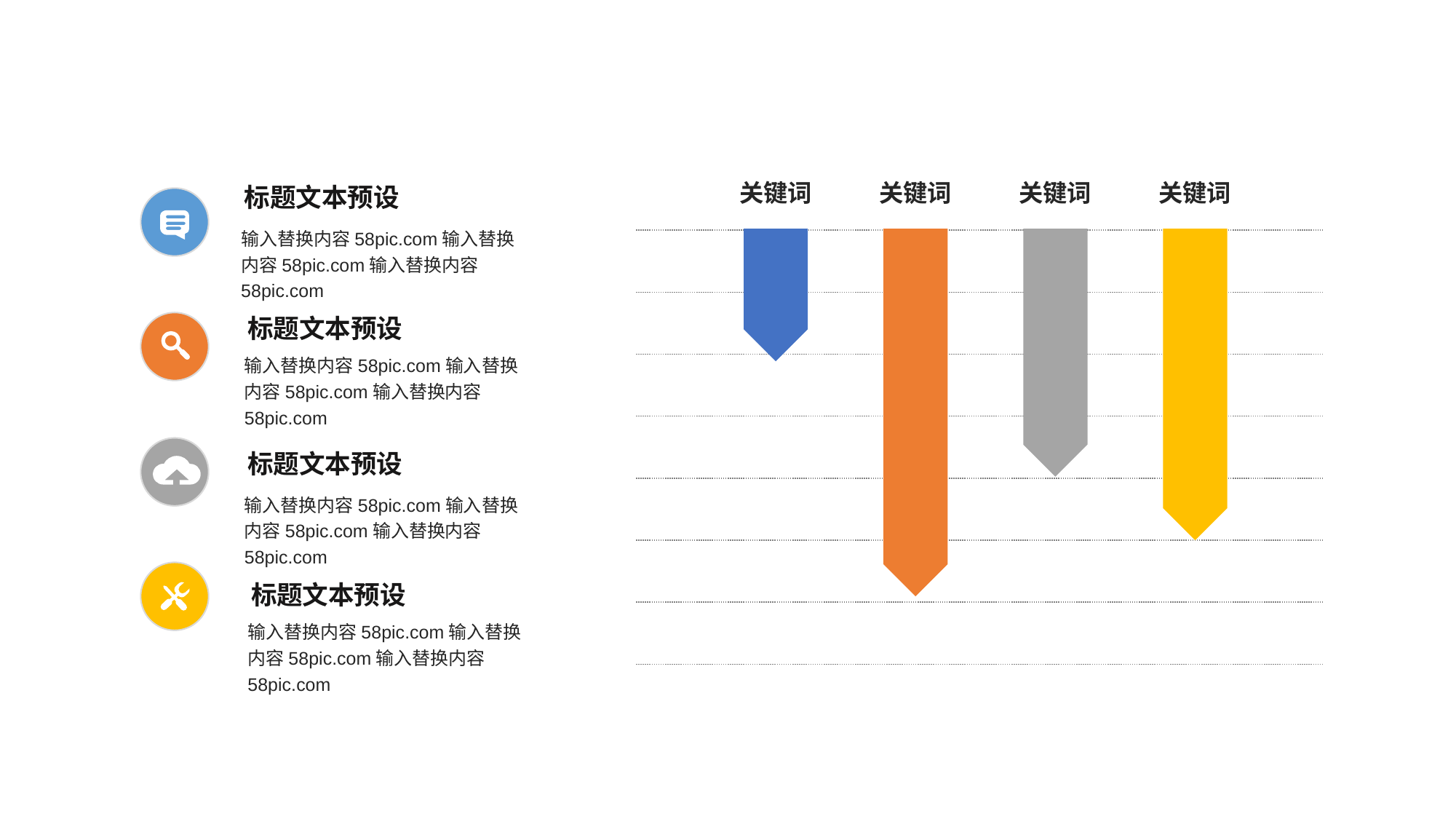

关键词
关键词
关键词
关键词
标题文本预设

输入替换内容58pic.com输入替换内容58pic.com输入替换内容58pic.com

标题文本预设

输入替换内容58pic.com输入替换内容58pic.com输入替换内容58pic.com

标题文本预设

输入替换内容58pic.com输入替换内容58pic.com输入替换内容58pic.com

标题文本预设

输入替换内容58pic.com输入替换内容58pic.com输入替换内容58pic.com